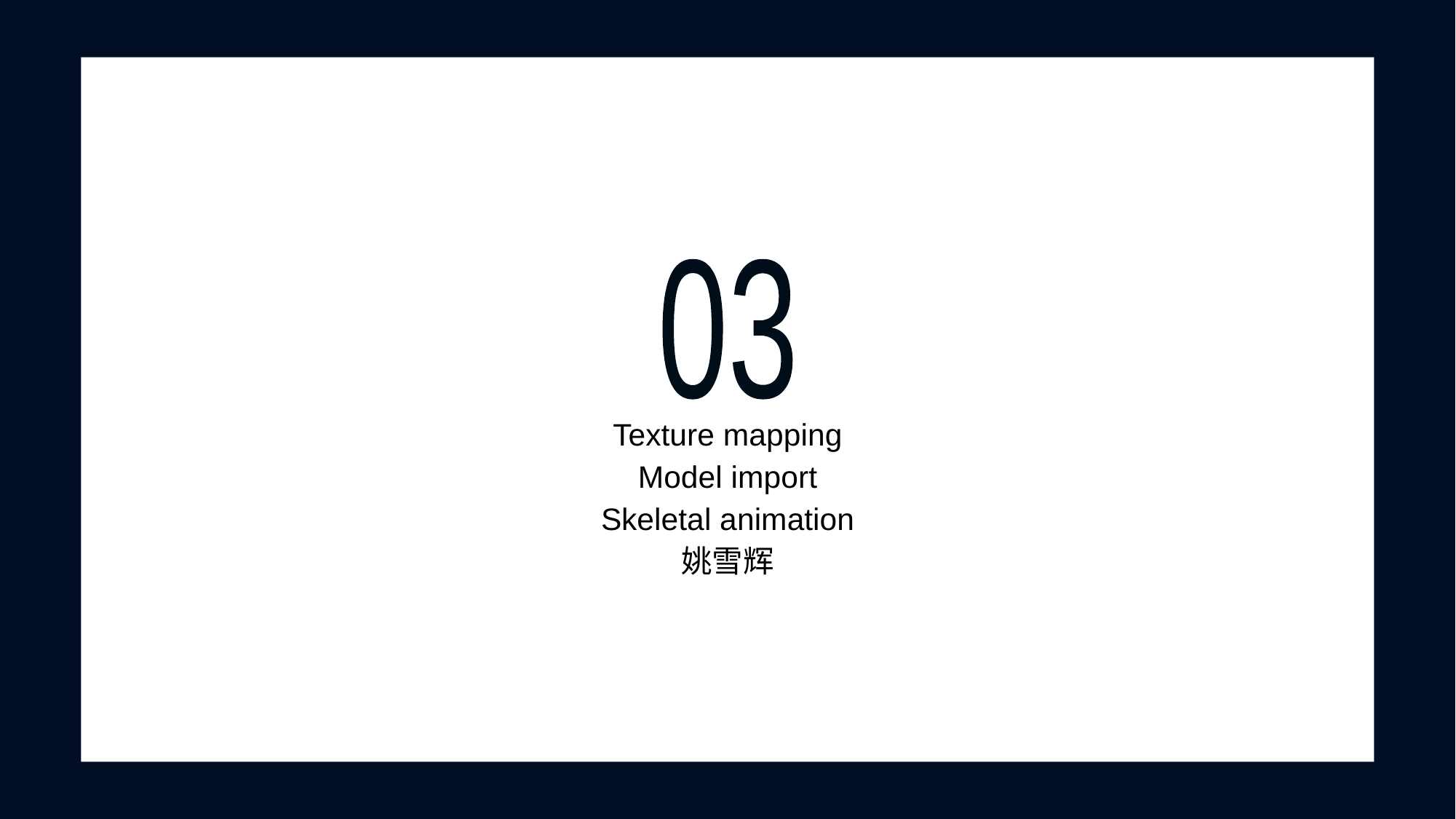

03
Texture mapping
Model import
Skeletal animation
姚雪辉